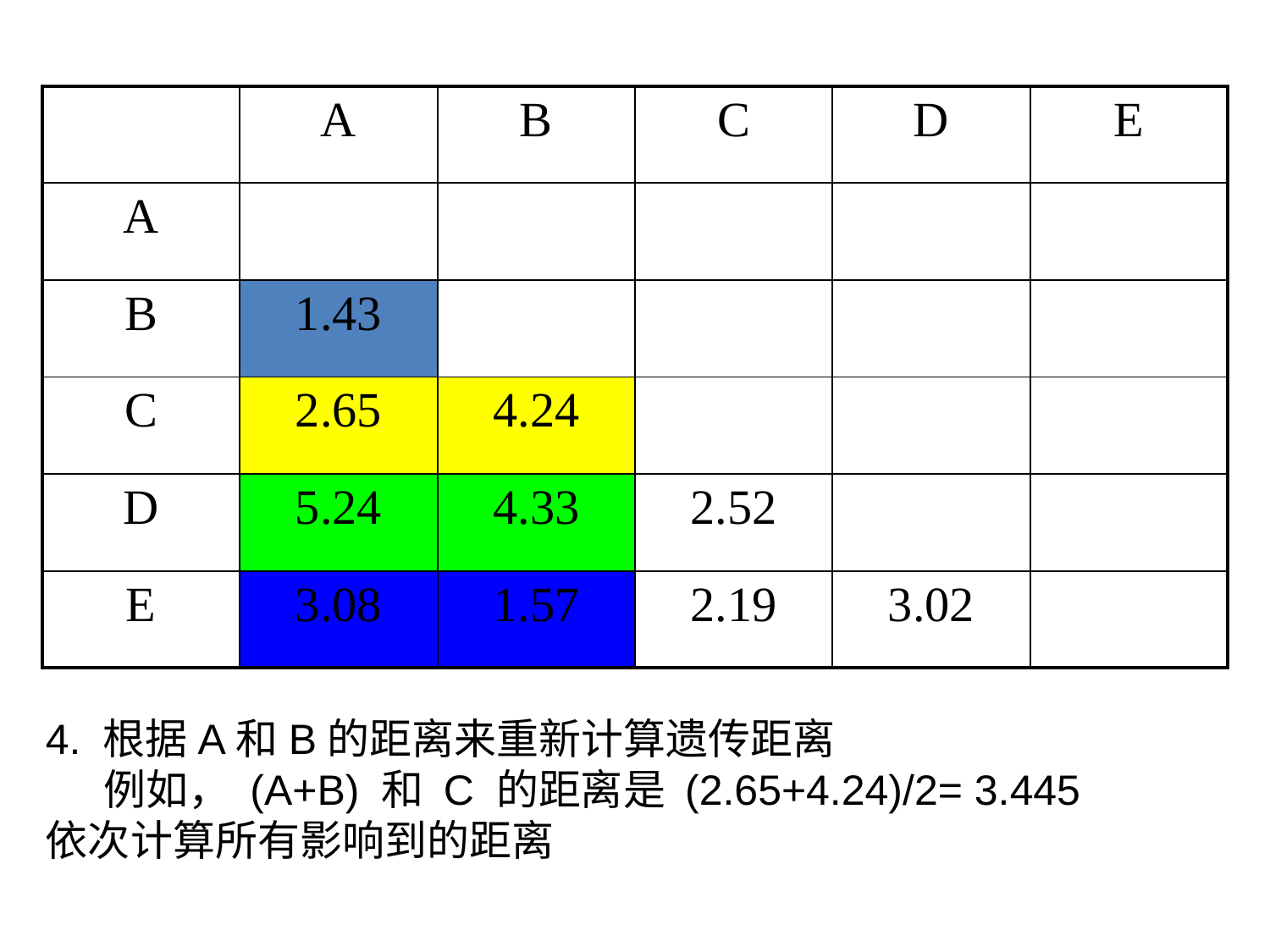

|  | A | B | C | D | E |
| --- | --- | --- | --- | --- | --- |
| A |  |  |  |  |  |
| B | 1.43 |  |  |  |  |
| C | 2.65 | 4.24 |  |  |  |
| D | 5.24 | 4.33 | 2.52 |  |  |
| E | 3.08 | 1.57 | 2.19 | 3.02 |  |
4. 根据A和B的距离来重新计算遗传距离
     例如， (A+B) 和 C 的距离是 (2.65+4.24)/2= 3.445
依次计算所有影响到的距离